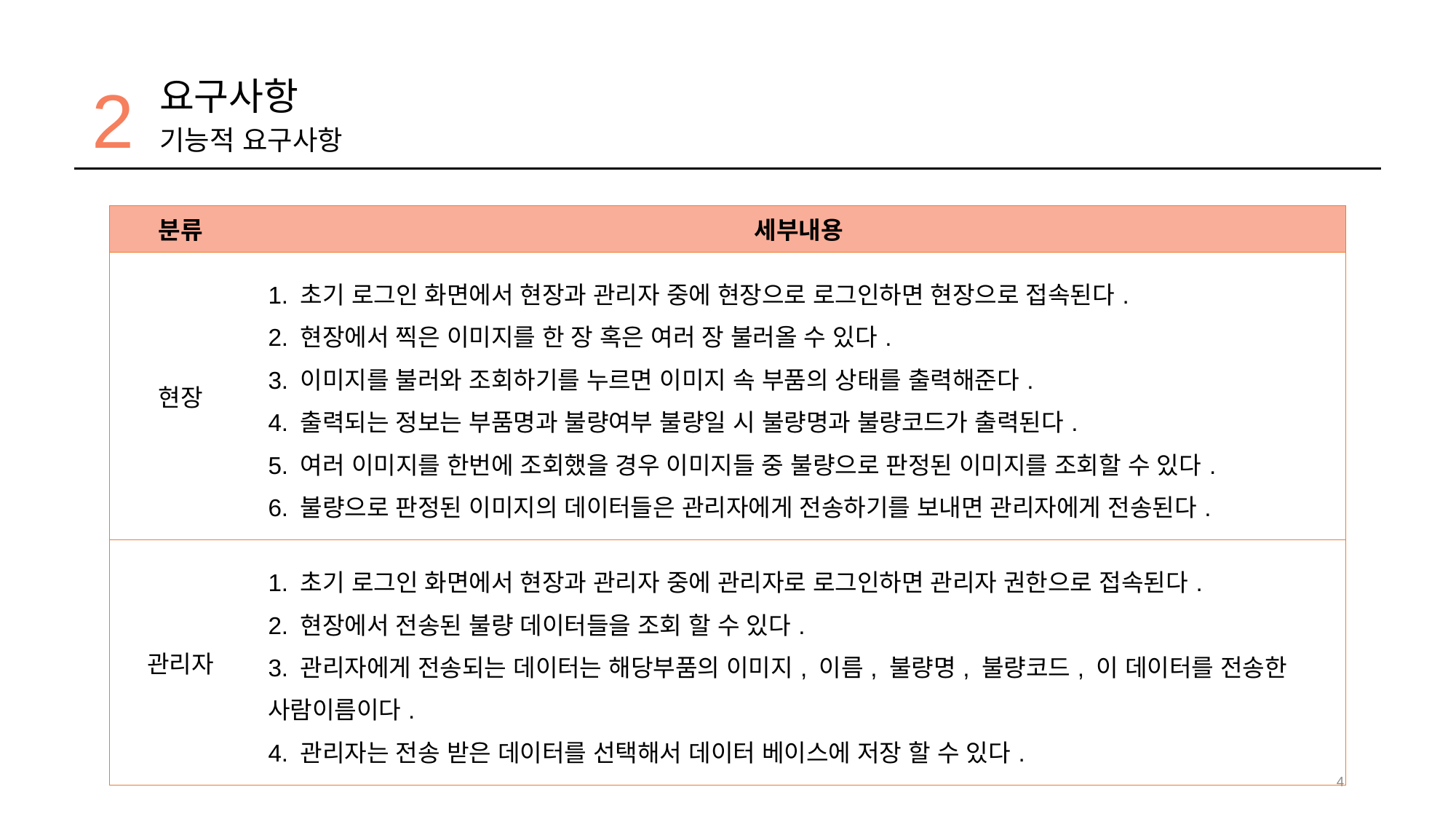

2
요구사항
기능적 요구사항
| 분류 | 세부내용 |
| --- | --- |
| 현장 | 1. 초기 로그인 화면에서 현장과 관리자 중에 현장으로 로그인하면 현장으로 접속된다. 2. 현장에서 찍은 이미지를 한 장 혹은 여러 장 불러올 수 있다. 3. 이미지를 불러와 조회하기를 누르면 이미지 속 부품의 상태를 출력해준다. 4. 출력되는 정보는 부품명과 불량여부 불량일 시 불량명과 불량코드가 출력된다. 5. 여러 이미지를 한번에 조회했을 경우 이미지들 중 불량으로 판정된 이미지를 조회할 수 있다. 6. 불량으로 판정된 이미지의 데이터들은 관리자에게 전송하기를 보내면 관리자에게 전송된다. |
| 관리자 | 1. 초기 로그인 화면에서 현장과 관리자 중에 관리자로 로그인하면 관리자 권한으로 접속된다. 2. 현장에서 전송된 불량 데이터들을 조회 할 수 있다. 3. 관리자에게 전송되는 데이터는 해당부품의 이미지, 이름, 불량명, 불량코드, 이 데이터를 전송한 사람이름이다. 4. 관리자는 전송 받은 데이터를 선택해서 데이터 베이스에 저장 할 수 있다. |
4